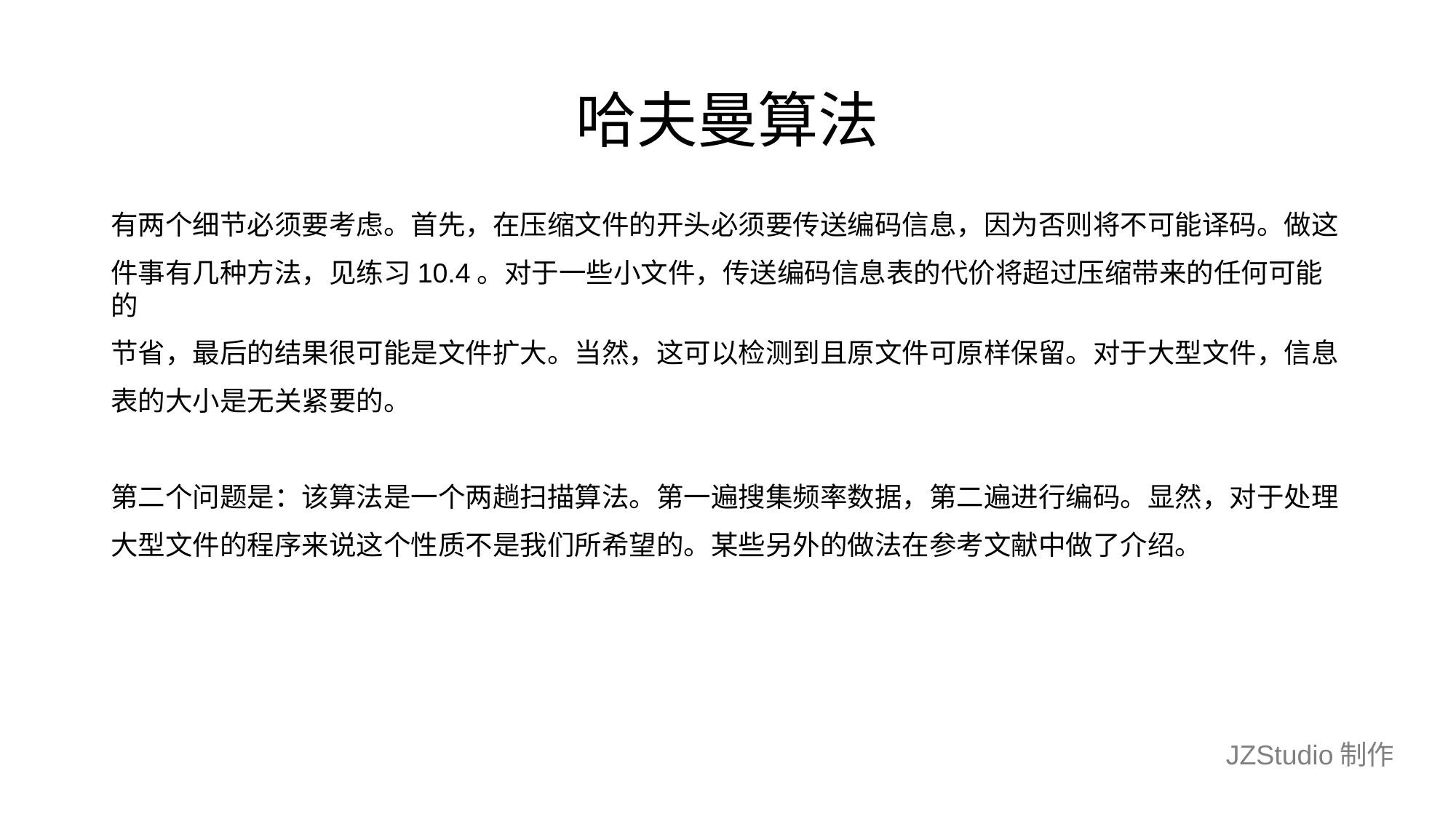

# 哈夫曼算法
有两个细节必须要考虑。首先，在压缩文件的开头必须要传送编码信息，因为否则将不可能译码。做这
件事有几种方法，见练习10.4。对于一些小文件，传送编码信息表的代价将超过压缩带来的任何可能的
节省，最后的结果很可能是文件扩大。当然，这可以检测到且原文件可原样保留。对于大型文件，信息
表的大小是无关紧要的。

第二个问题是：该算法是一个两趟扫描算法。第一遍搜集频率数据，第二遍进行编码。显然，对于处理
大型文件的程序来说这个性质不是我们所希望的。某些另外的做法在参考文献中做了介绍。